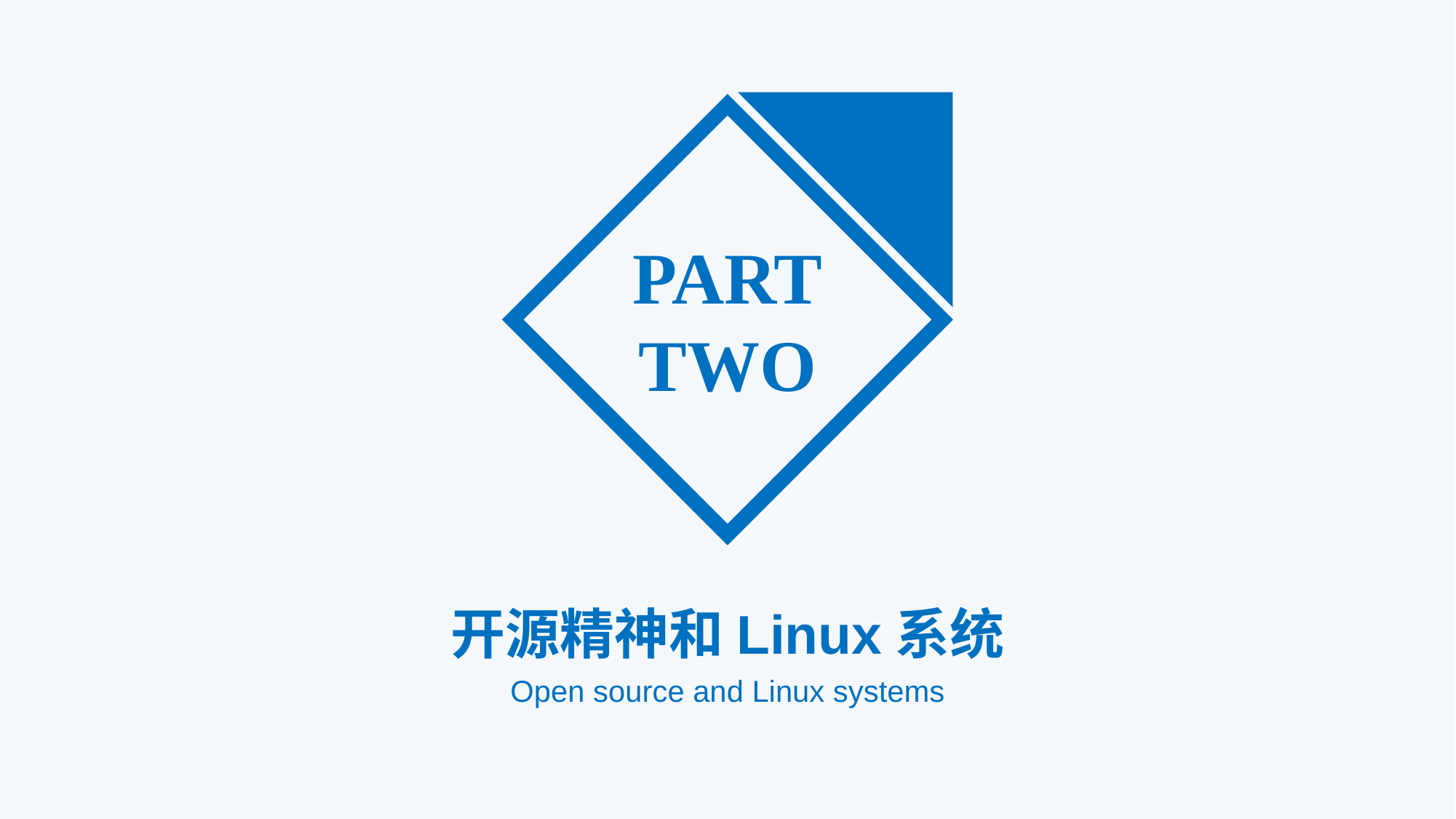

PART
TWO
开源精神和Linux系统
Open source and Linux systems